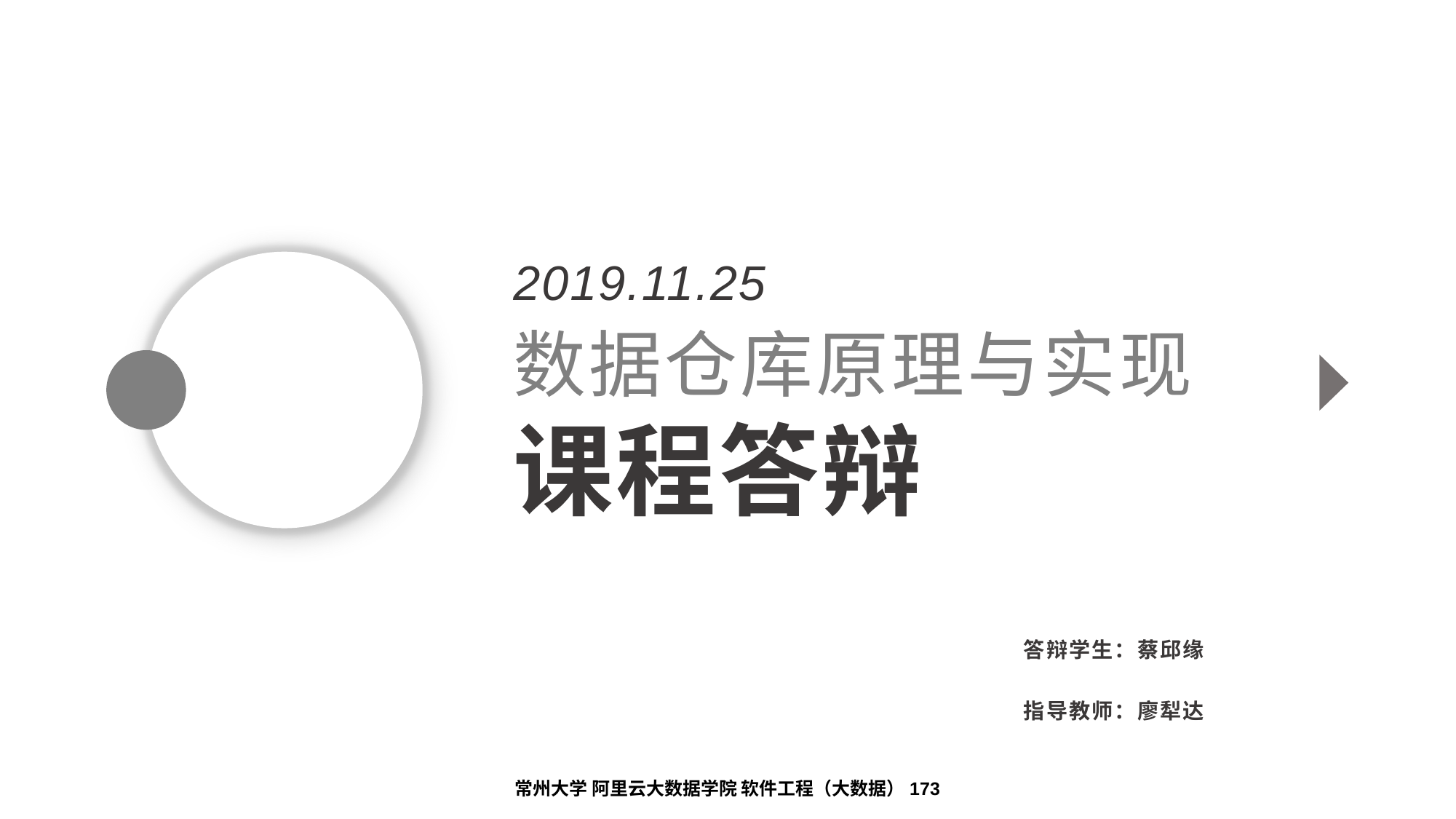

2019.11.25
数据仓库原理与实现

课程答辩
答辩学生：蔡邱缘
指导教师：廖犁达
常州大学 阿里云大数据学院 软件工程（大数据）173